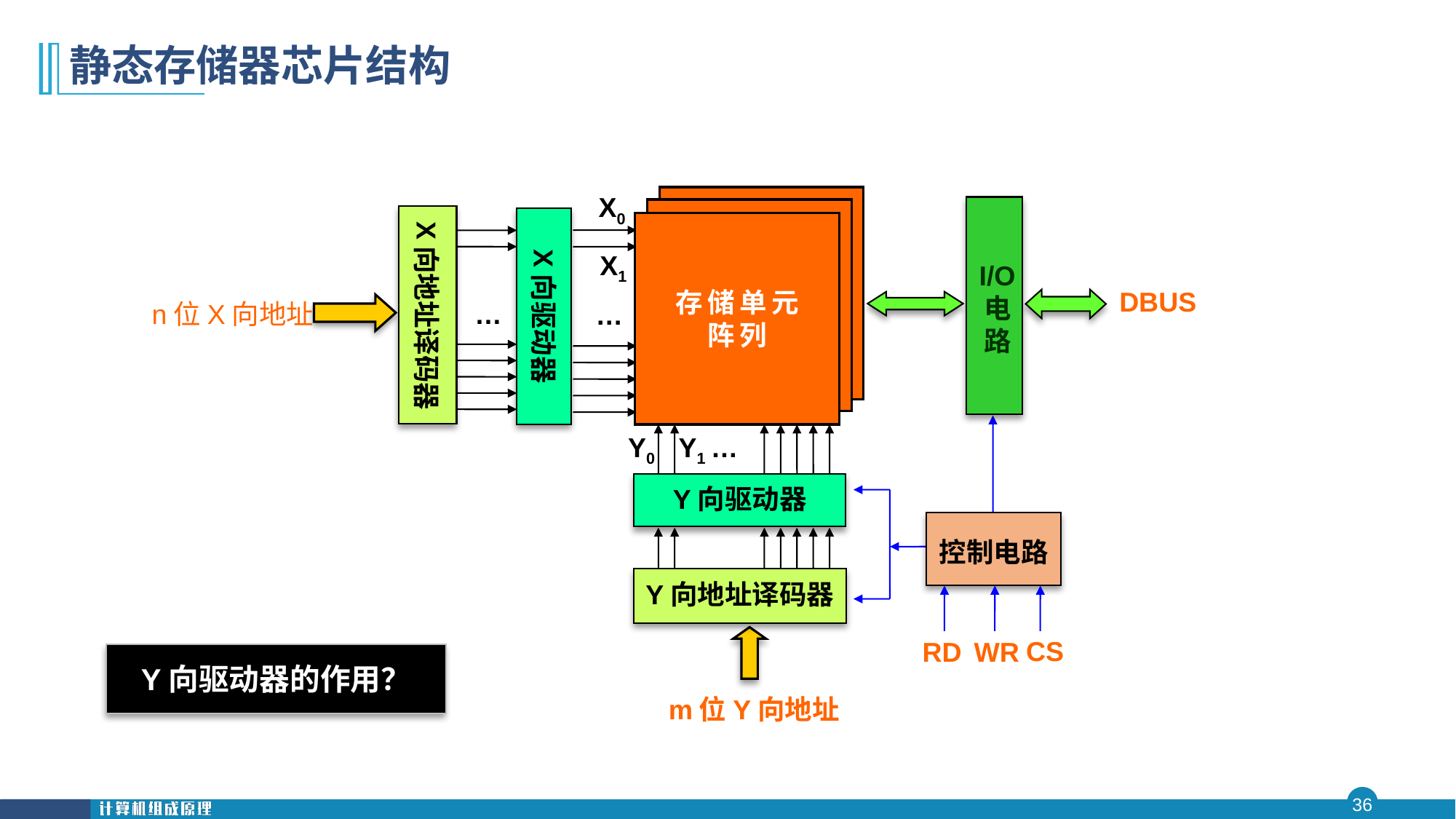

# 静态存储器芯片结构

存储单元
阵列
X0
X1
…

I/O
电
路

X向地址译码器

X向驱动器

…
DBUS

n位X向地址

控制电路

CS
RD
WR

Y0
Y1
…
Y向驱动器

Y向地址译码器

m位Y向地址

Y向驱动器的作用？